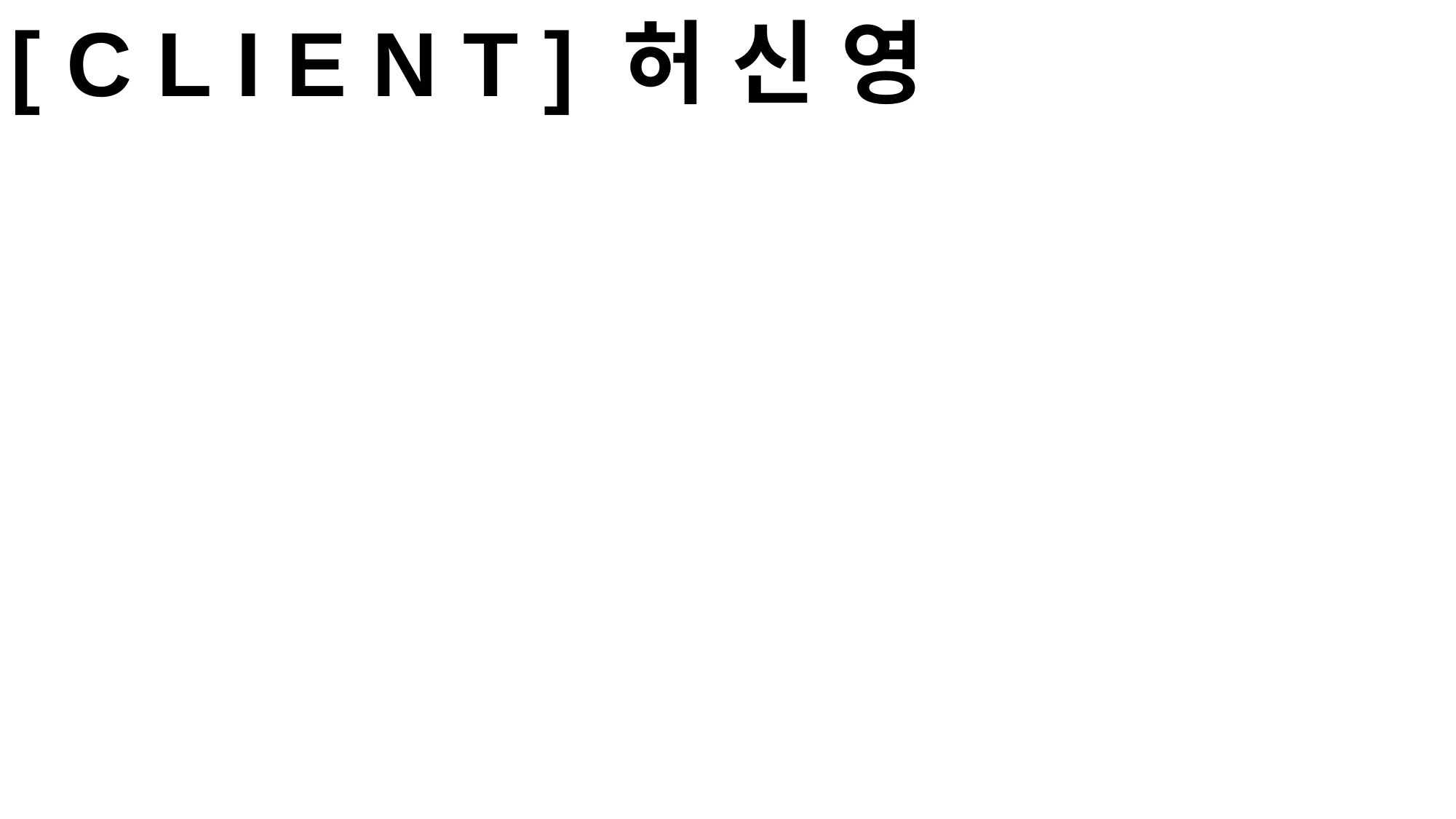

[ C L I E N T ] 허 신 영